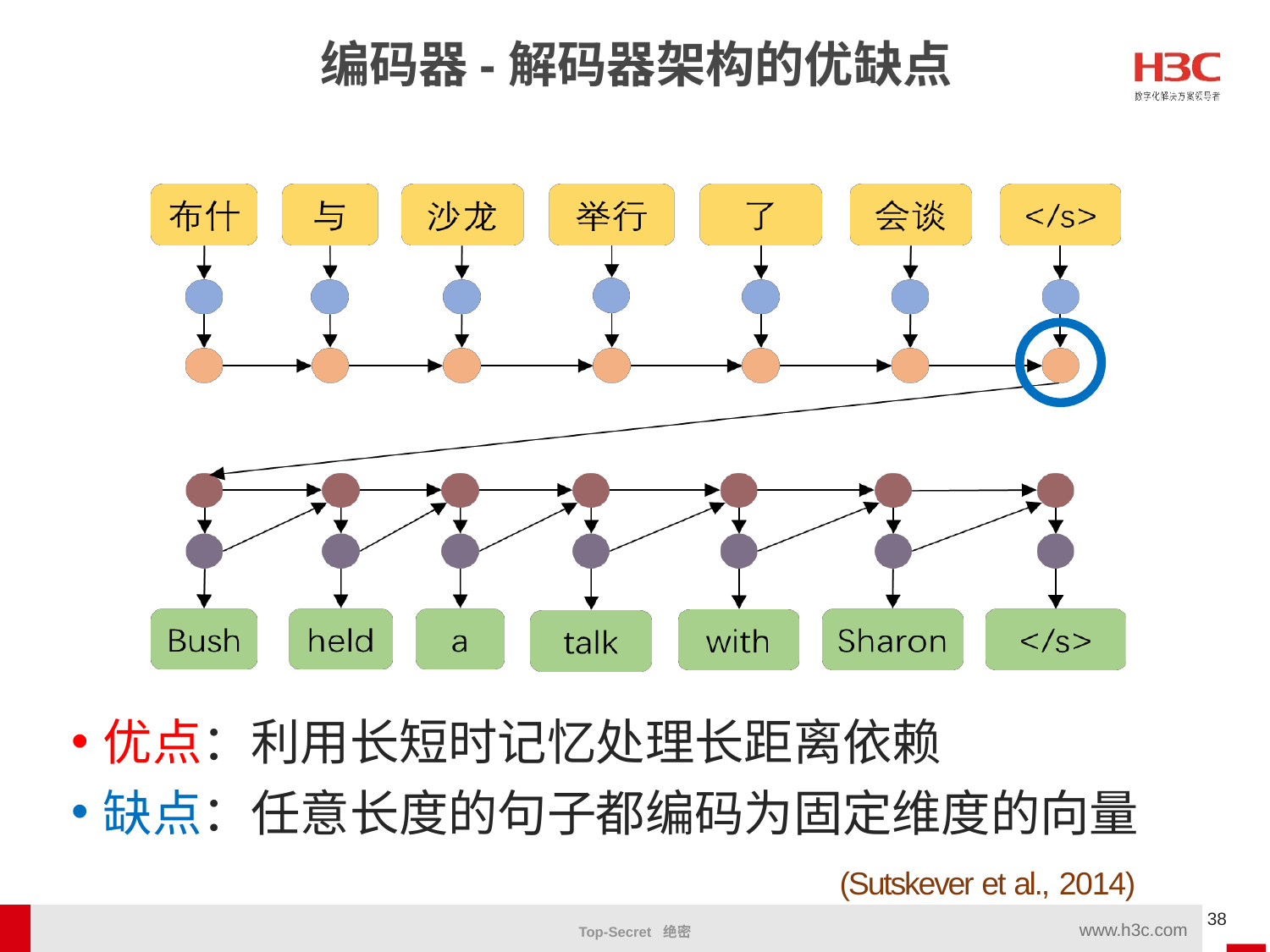

编码器-解码器架构的优缺点

优点：利用长短时记忆处理长距离依赖
缺点：任意长度的句子都编码为固定维度的向量
(Sutskever et al., 2014)